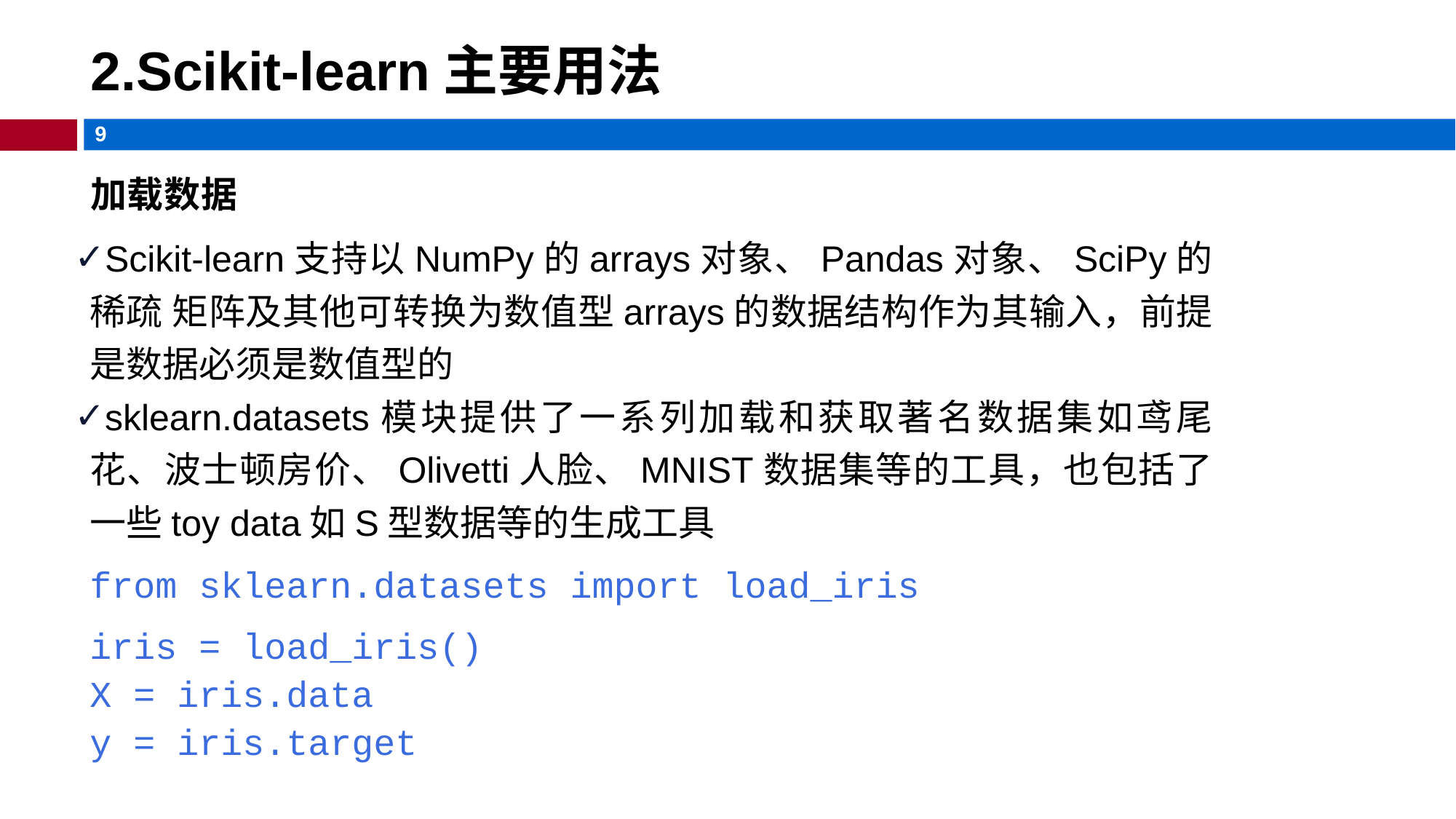

# 2.Scikit-learn主要用法
加载数据
Scikit-learn支持以NumPy的arrays对象、Pandas对象、SciPy的稀疏 矩阵及其他可转换为数值型arrays的数据结构作为其输入，前提是数据必须是数值型的
sklearn.datasets模块提供了一系列加载和获取著名数据集如鸢尾花、波士顿房价、Olivetti人脸、MNIST数据集等的工具，也包括了一些toy data如S型数据等的生成工具
from sklearn.datasets import load_iris
iris = load_iris()
X = iris.data
y = iris.target